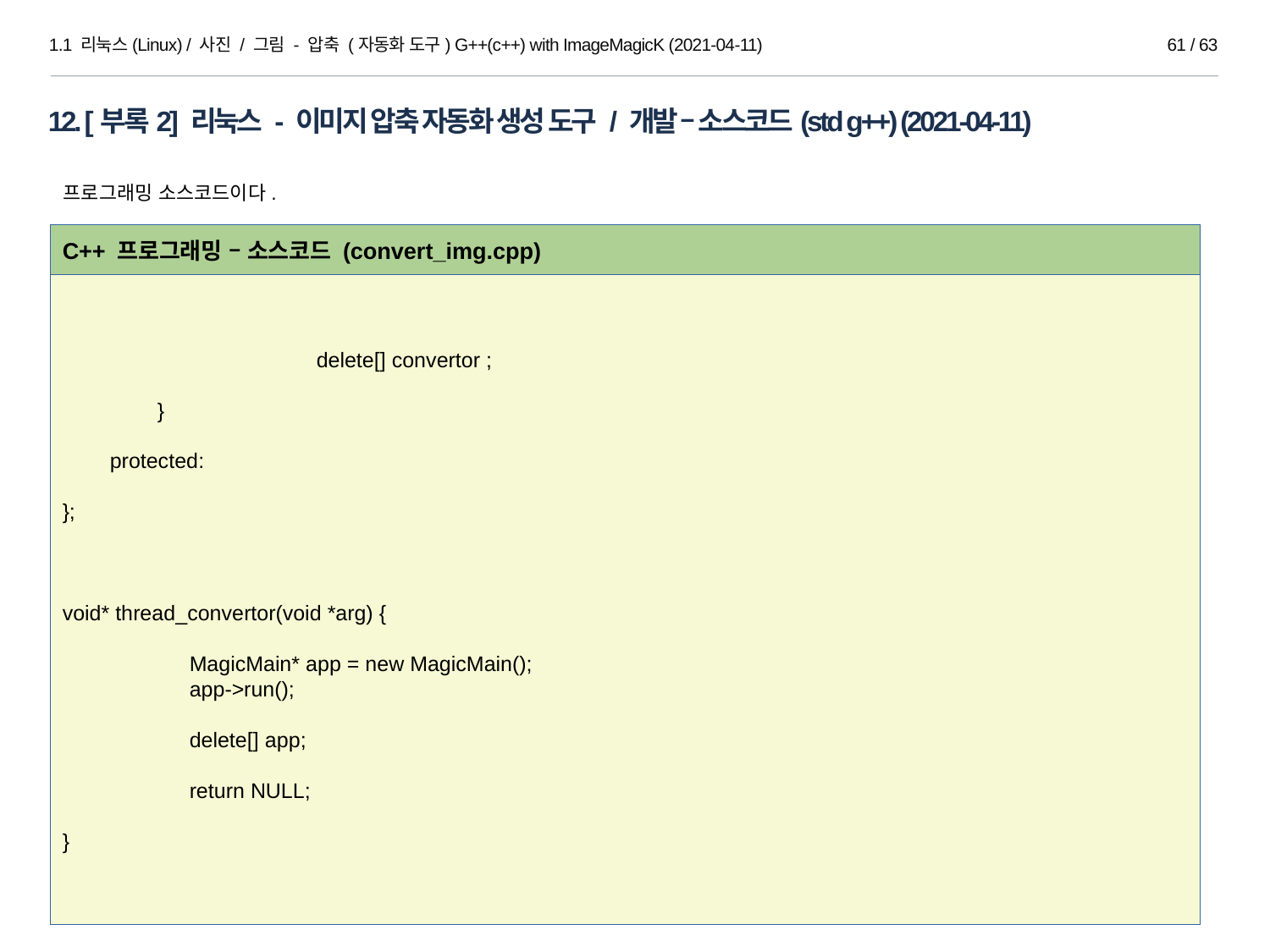

1.1 리눅스(Linux) / 사진 / 그림 - 압축 (자동화 도구) G++(c++) with ImageMagicK (2021-04-11)
61 / 63

12. [부록2] 리눅스 - 이미지 압축 자동화 생성 도구 / 개발 – 소스코드(std g++) (2021-04-11)
프로그래밍 소스코드이다.
C++ 프로그래밍 – 소스코드 (convert_img.cpp)
		delete[] convertor ;

                }

        protected:

};

void* thread_convertor(void *arg) {

	MagicMain* app = new MagicMain();
	app->run();

	delete[] app;

	return NULL;

}